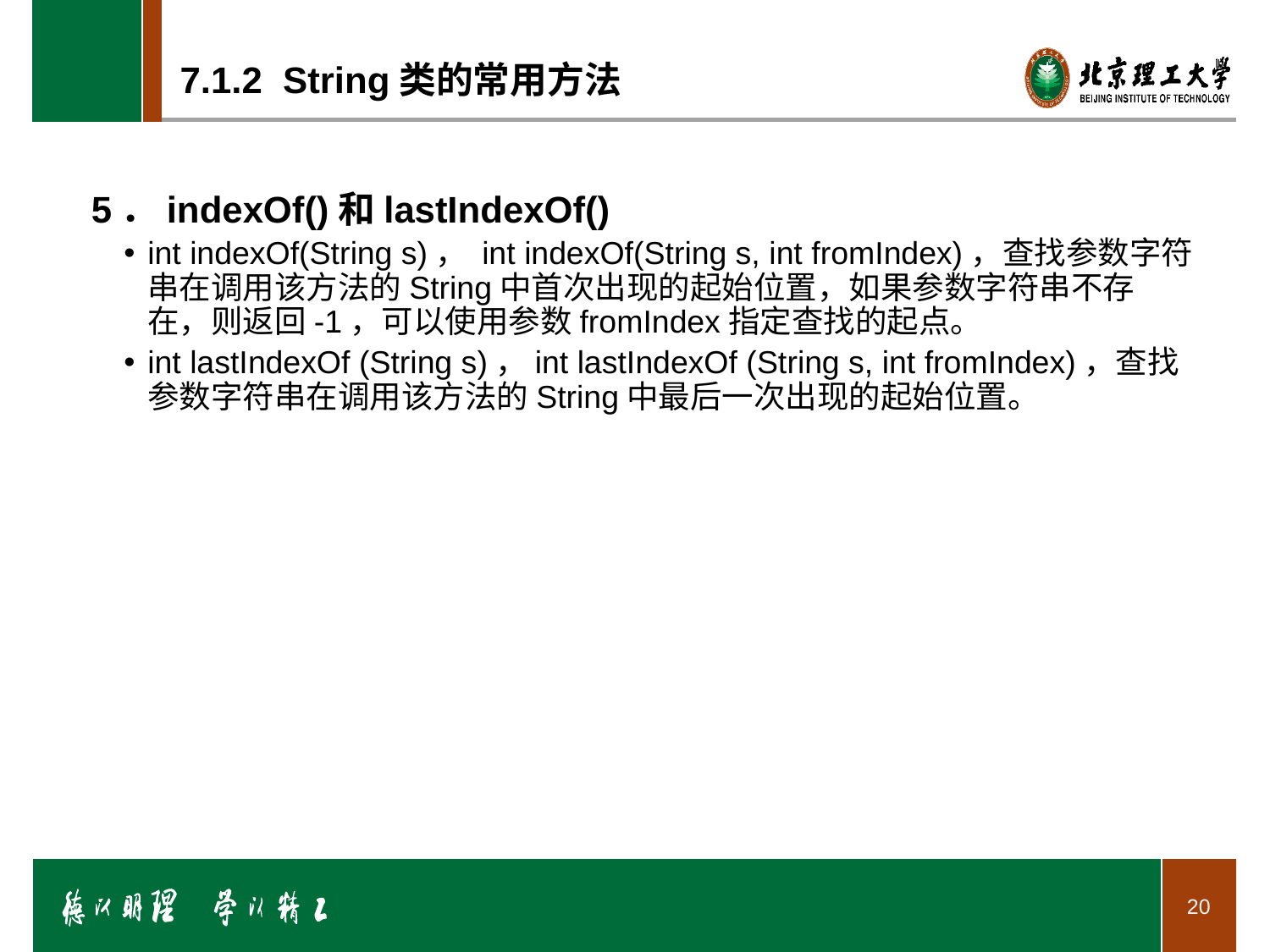

# 7.1.2  String类的常用方法
5．indexOf()和lastIndexOf()
int indexOf(String s)， int indexOf(String s, int fromIndex)，查找参数字符串在调用该方法的String中首次出现的起始位置，如果参数字符串不存在，则返回-1，可以使用参数fromIndex指定查找的起点。
int lastIndexOf (String s)，int lastIndexOf (String s, int fromIndex)，查找参数字符串在调用该方法的String中最后一次出现的起始位置。